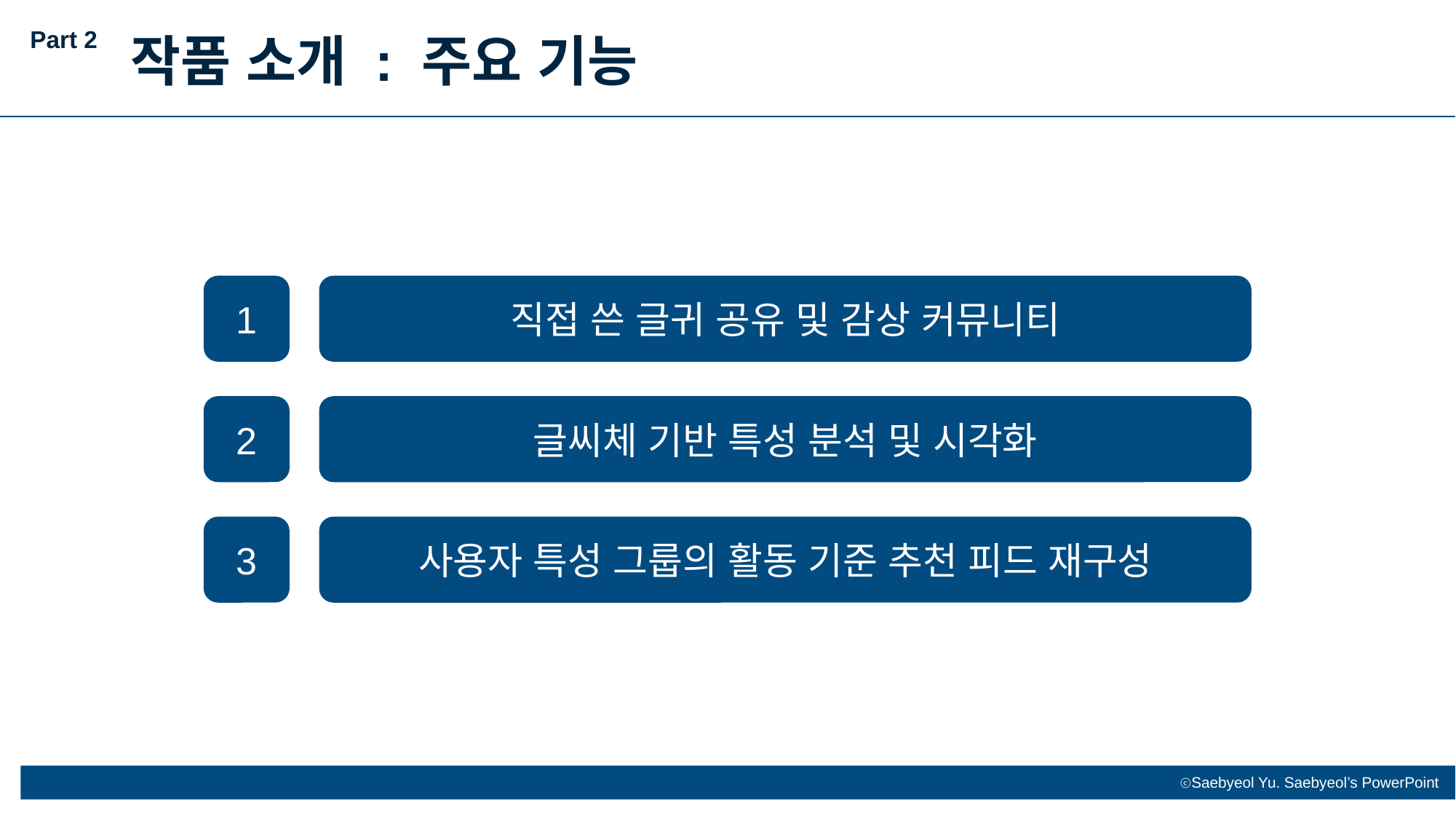

Part 2
작품 소개 : 주요 기능
1
직접 쓴 글귀 공유 및 감상 커뮤니티
2
글씨체 기반 특성 분석 및 시각화
3
사용자 특성 그룹의 활동 기준 추천 피드 재구성